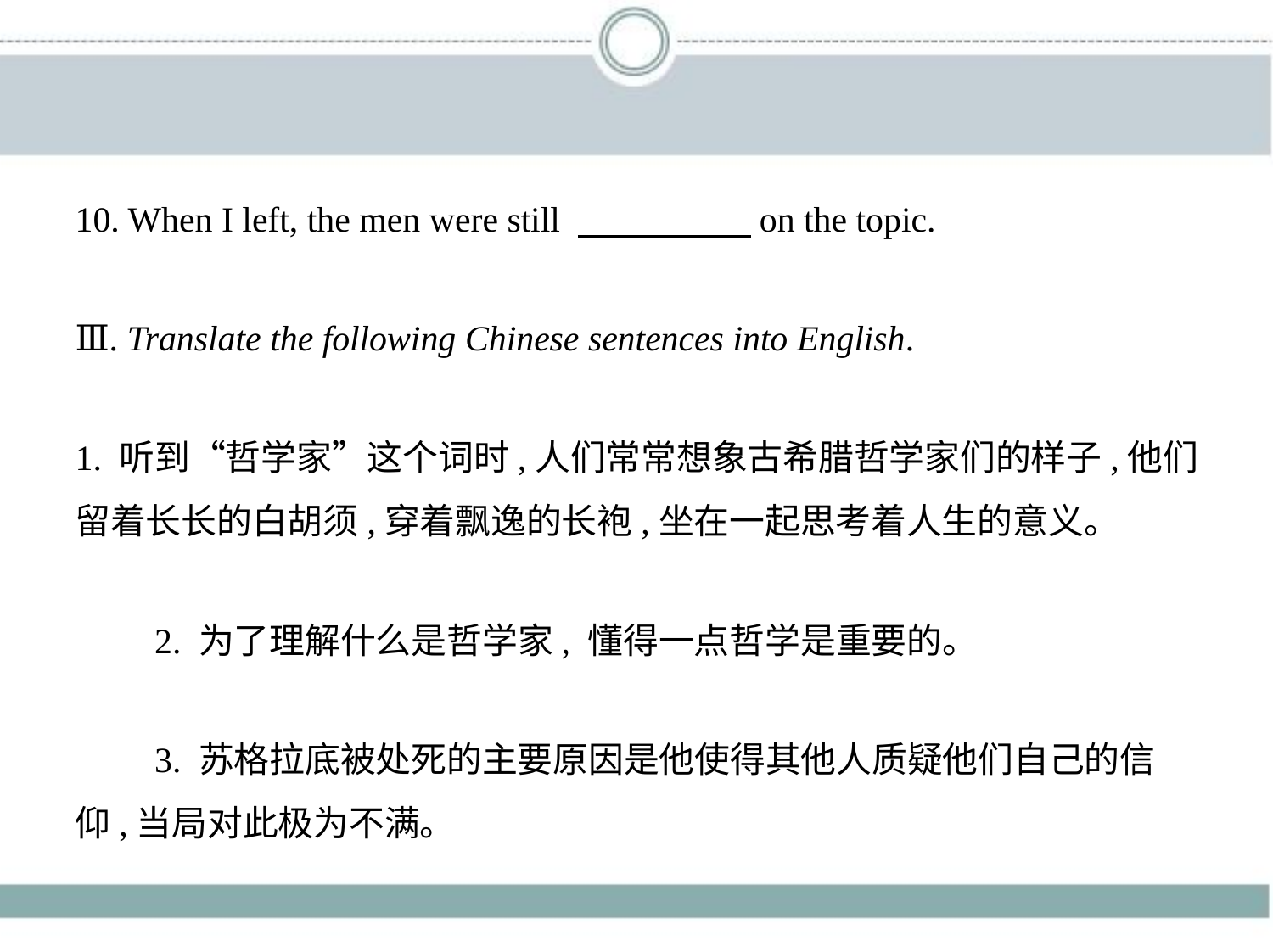

10. When I left, the men were still 　　　　    on the topic.
Ⅲ. Translate the following Chinese sentences into English.
1. 听到“哲学家”这个词时,人们常常想象古希腊哲学家们的样子,他们
留着长长的白胡须,穿着飘逸的长袍,坐在一起思考着人生的意义。
　　2. 为了理解什么是哲学家, 懂得一点哲学是重要的。
　　3. 苏格拉底被处死的主要原因是他使得其他人质疑他们自己的信
仰,当局对此极为不满。